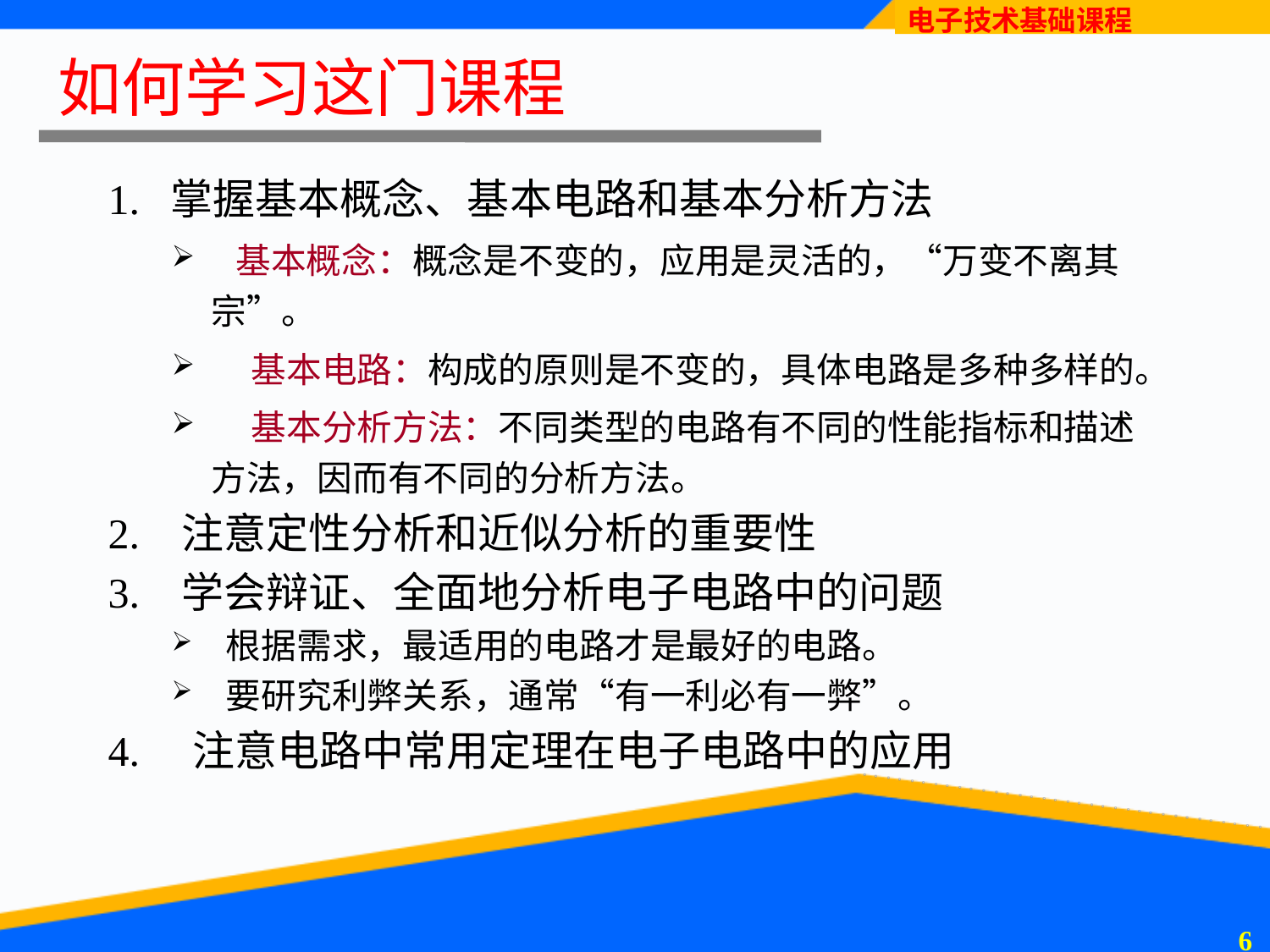

# 如何学习这门课程
1.  掌握基本概念、基本电路和基本分析方法
  基本概念：概念是不变的，应用是灵活的，“万变不离其宗”。
    基本电路：构成的原则是不变的，具体电路是多种多样的。
    基本分析方法：不同类型的电路有不同的性能指标和描述方法，因而有不同的分析方法。
2.   注意定性分析和近似分析的重要性
3.   学会辩证、全面地分析电子电路中的问题
 根据需求，最适用的电路才是最好的电路。
 要研究利弊关系，通常“有一利必有一弊”。
4.    注意电路中常用定理在电子电路中的应用

6